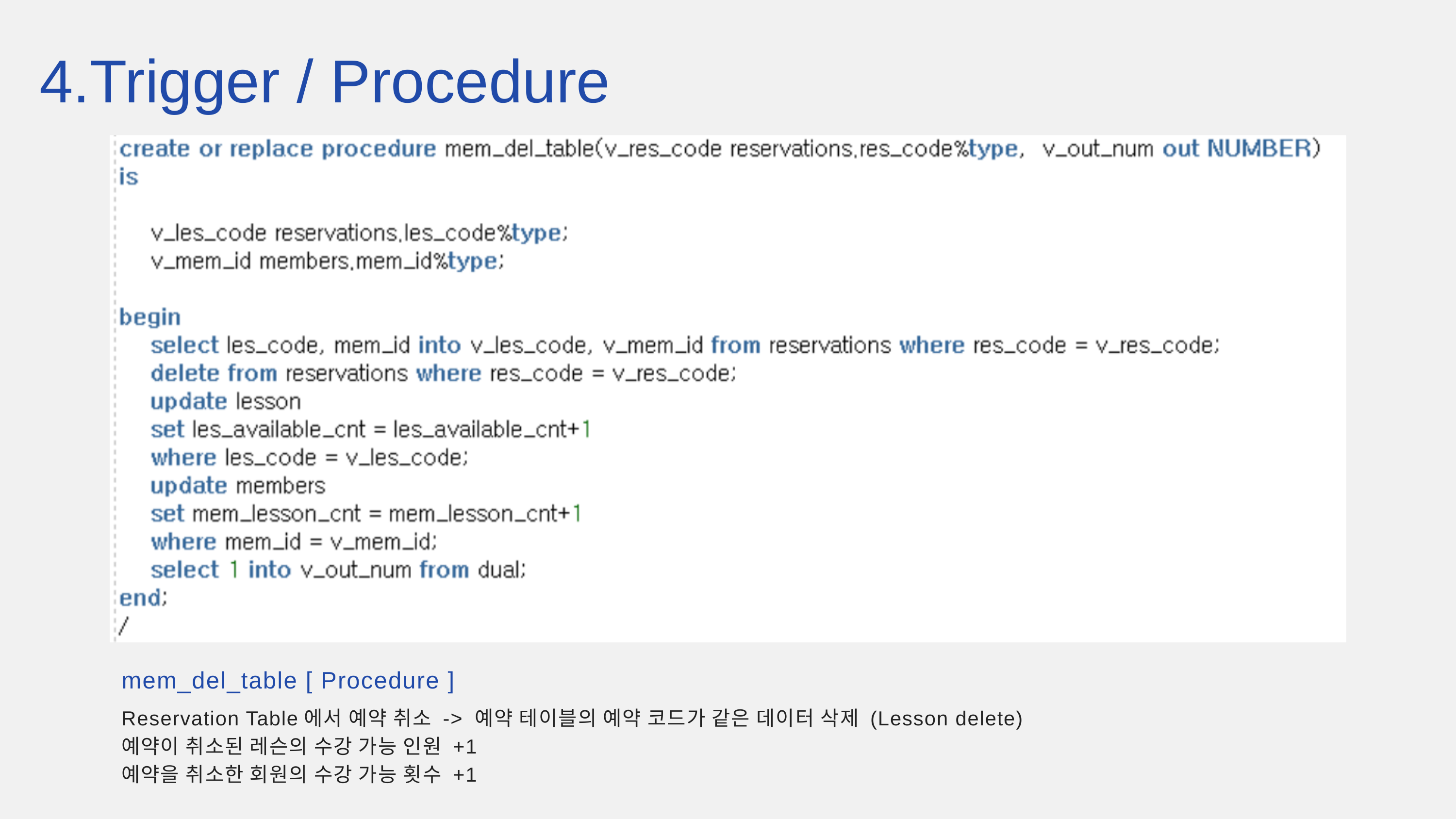

4.Trigger / Procedure

mem_del_table [ Procedure ]
Reservation Table에서 예약 취소 -> 예약 테이블의 예약 코드가 같은 데이터 삭제 (Lesson delete)
예약이 취소된 레슨의 수강 가능 인원 +1
예약을 취소한 회원의 수강 가능 횟수 +1